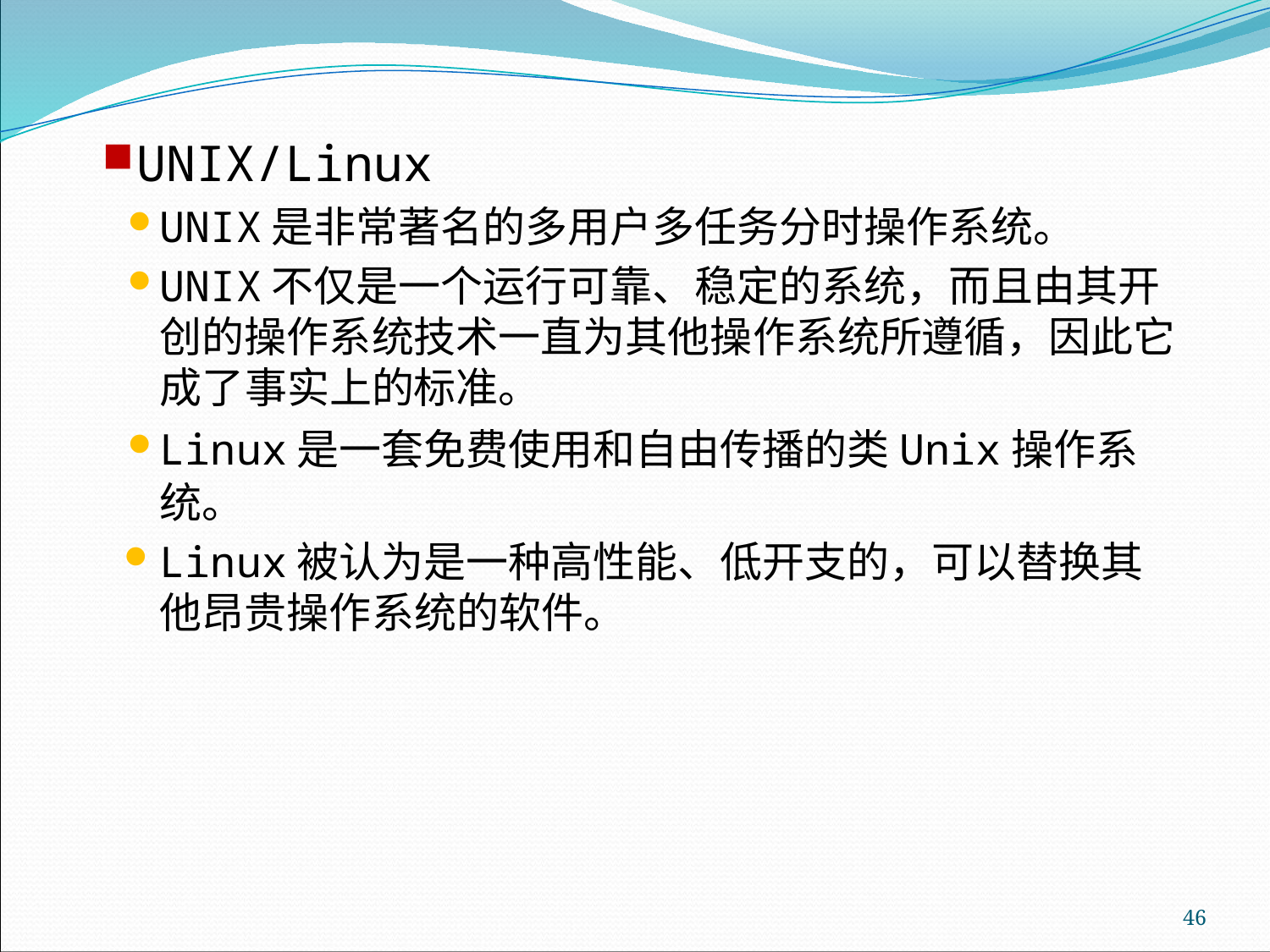

UNIX/Linux
UNIX是非常著名的多用户多任务分时操作系统。
UNIX不仅是一个运行可靠、稳定的系统，而且由其开创的操作系统技术一直为其他操作系统所遵循，因此它成了事实上的标准。
Linux是一套免费使用和自由传播的类Unix操作系统。
Linux被认为是一种高性能、低开支的，可以替换其他昂贵操作系统的软件。
46